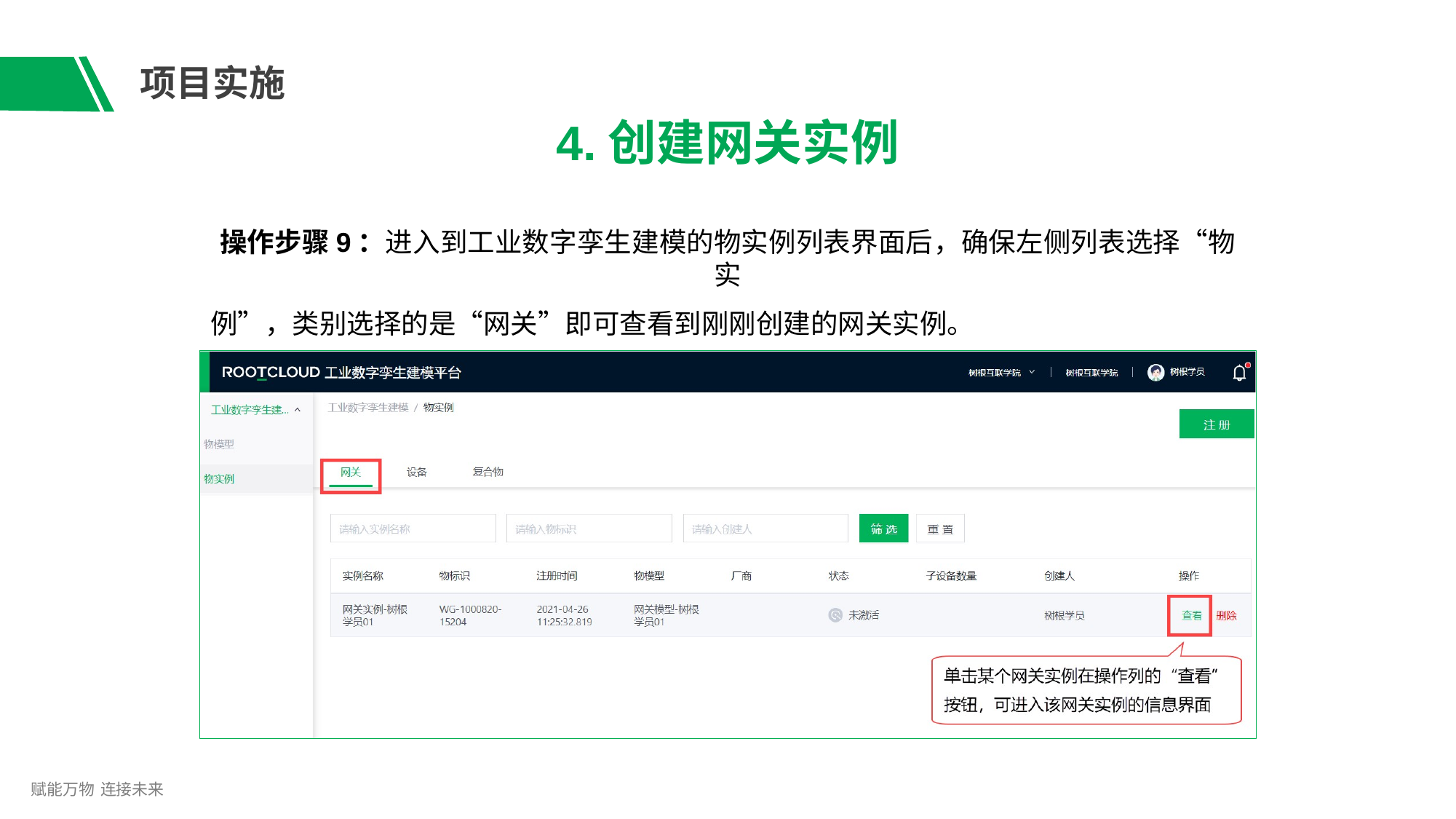

# 项目实施
4.创建网关实例
操作步骤9：进入到工业数字孪生建模的物实例列表界面后，确保左侧列表选择“物实
例”，类别选择的是“网关”即可查看到刚刚创建的网关实例。

赋能万物 连接未来